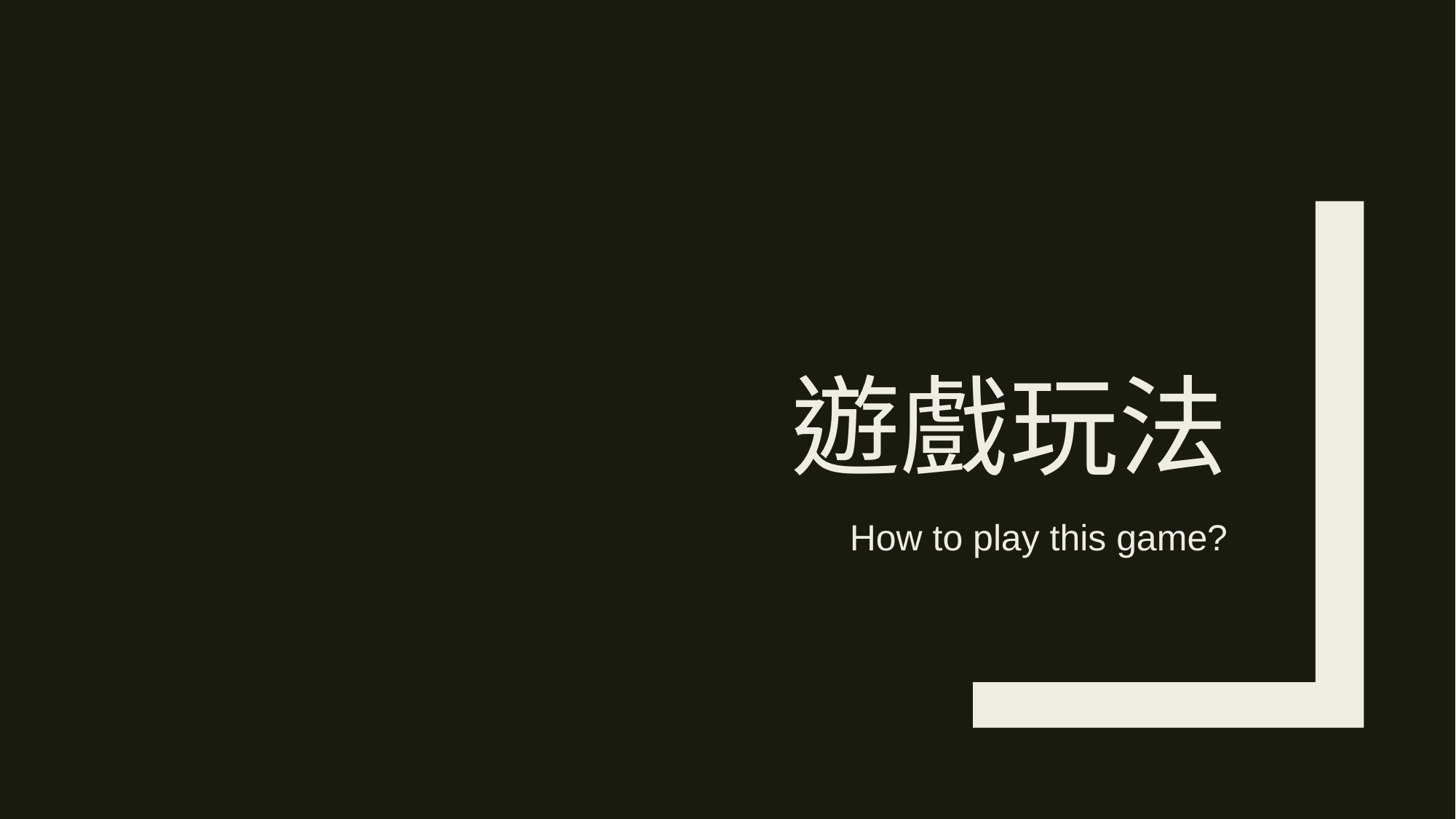

# 遊戲玩法
How to play this game?